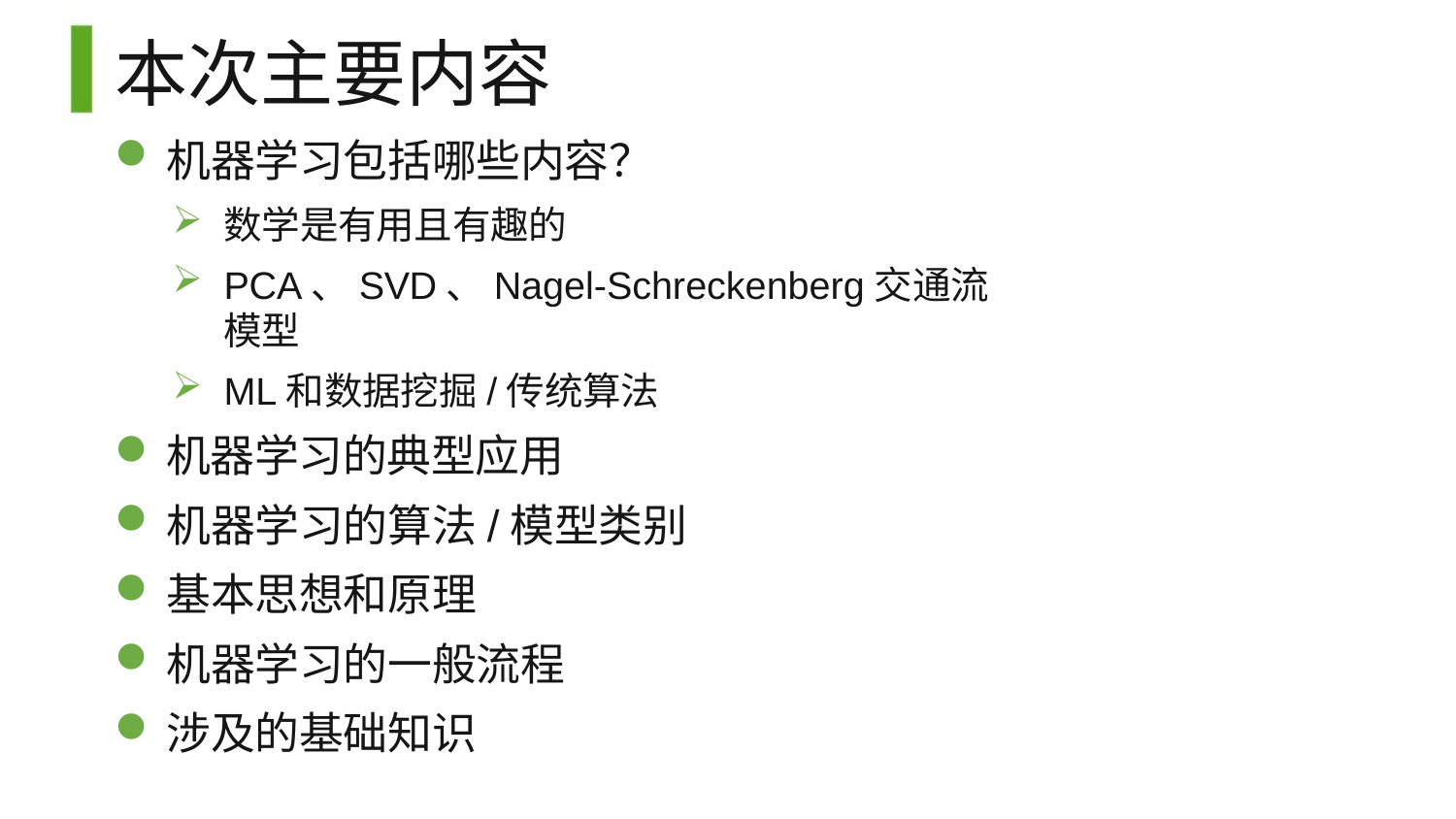

# 本次主要内容
机器学习包括哪些内容？
数学是有用且有趣的
PCA、SVD、Nagel-Schreckenberg交通流模型
ML和数据挖掘/传统算法
机器学习的典型应用
机器学习的算法/模型类别
基本思想和原理
机器学习的一般流程
涉及的基础知识